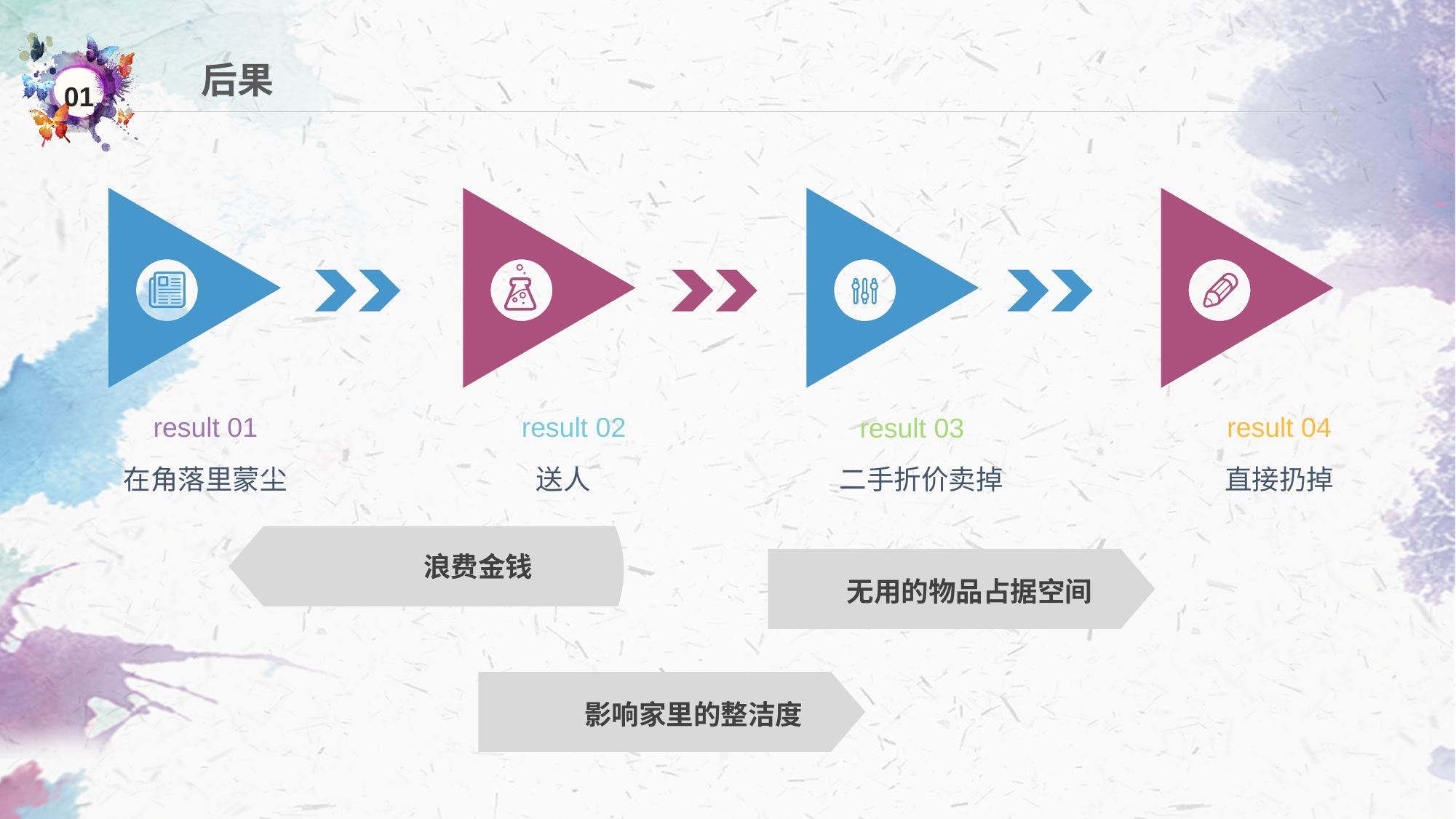

后果

result 01
在角落里蒙尘
result 02
送人
result 04
直接扔掉
result 03
二手折价卖掉

浪费金钱

无用的物品占据空间

影响家里的整洁度